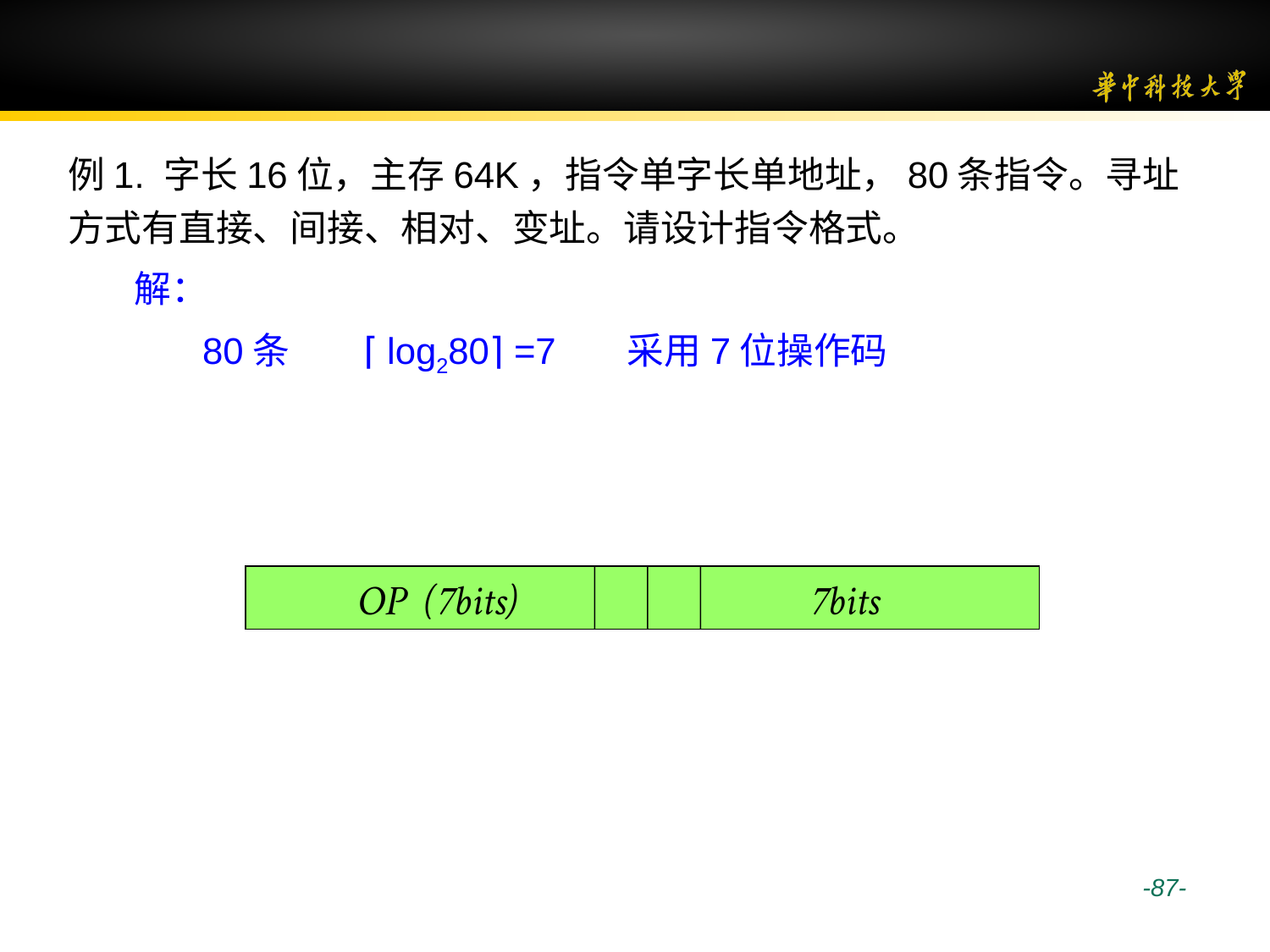

#
例1. 字长16位，主存64K，指令单字长单地址，80条指令。寻址方式有直接、间接、相对、变址。请设计指令格式。
       解：
             80条         ⌈log280⌉ =7      采用7位操作码

OP  (7bits)

7bits
 -87-